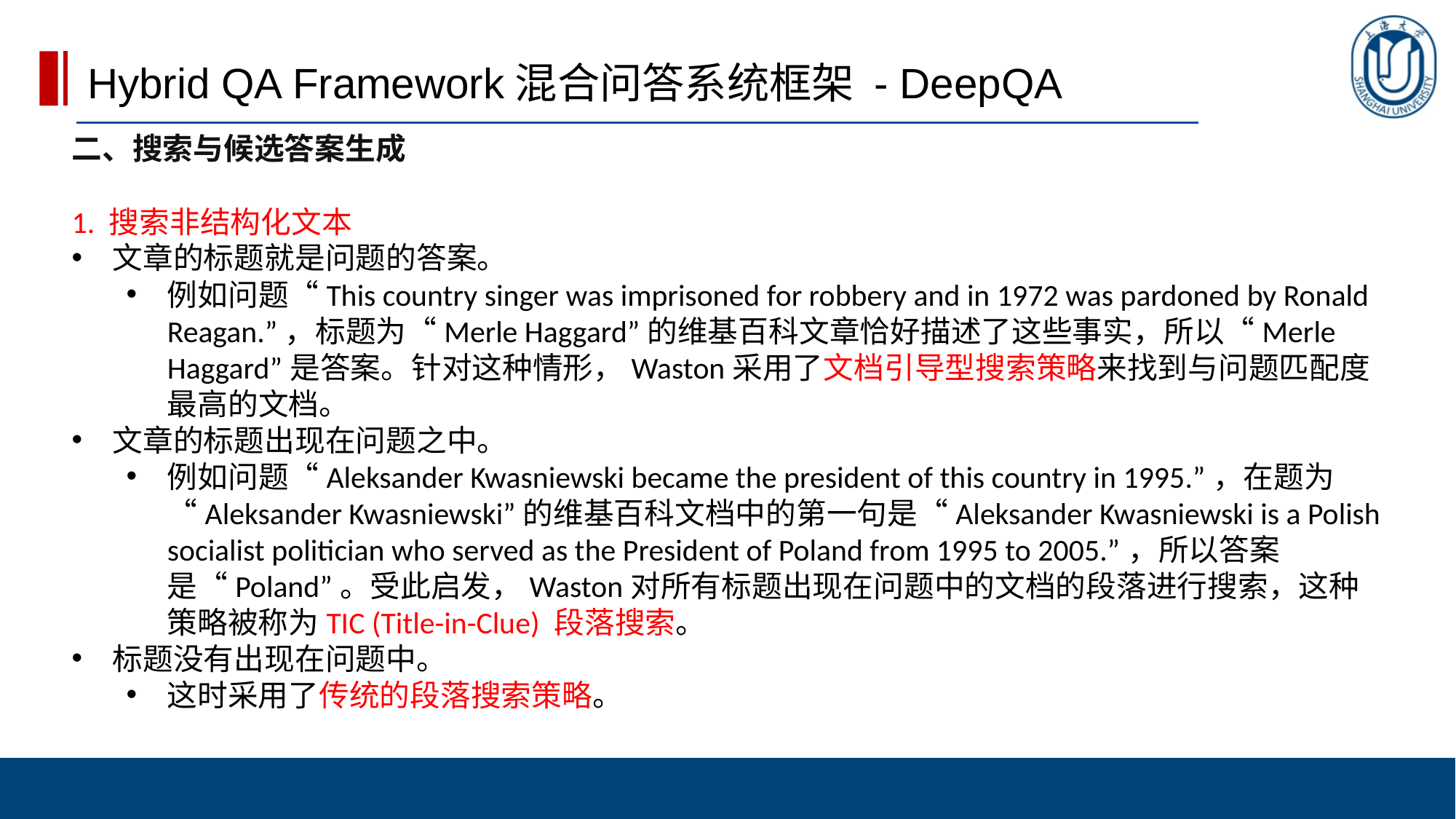

Hybrid QA Framework混合问答系统框架 - DeepQA
二、搜索与候选答案生成

1. 搜索非结构化文本
文章的标题就是问题的答案。
例如问题“This country singer was imprisoned for robbery and in 1972 was pardoned by Ronald Reagan.”，标题为“Merle Haggard”的维基百科文章恰好描述了这些事实，所以“Merle Haggard”是答案。针对这种情形，Waston采用了文档引导型搜索策略来找到与问题匹配度最高的文档。
文章的标题出现在问题之中。
例如问题“Aleksander Kwasniewski became the president of this country in 1995.”，在题为“Aleksander Kwasniewski”的维基百科文档中的第一句是“Aleksander Kwasniewski is a Polish socialist politician who served as the President of Poland from 1995 to 2005.”，所以答案是“Poland”。受此启发，Waston对所有标题出现在问题中的文档的段落进行搜索，这种策略被称为TIC (Title-in-Clue) 段落搜索。
标题没有出现在问题中。
这时采用了传统的段落搜索策略。